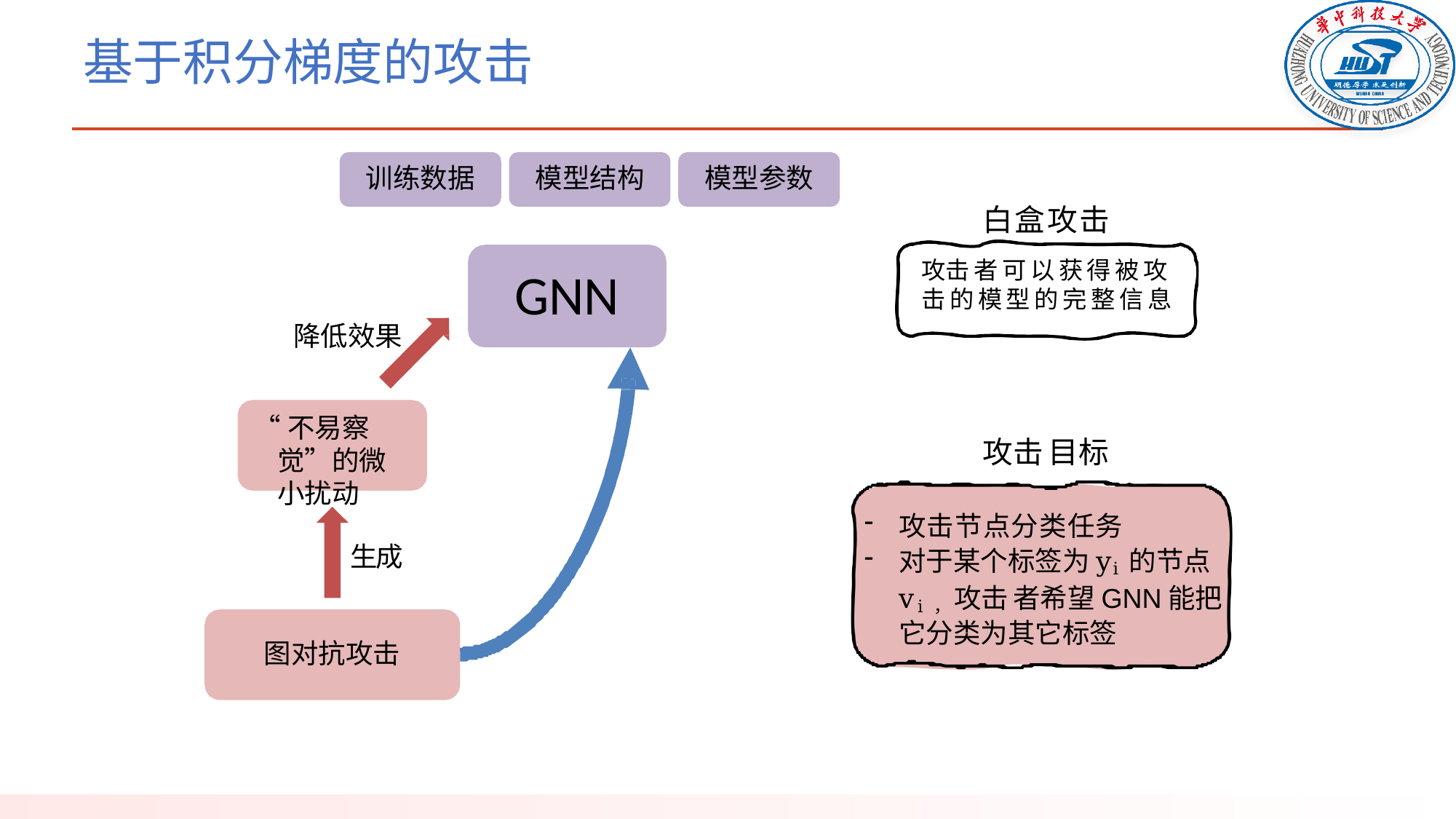

# 基于积分梯度的攻击

训练数据
模型结构
模型参数
白盒攻击
攻击者可以获得被攻击的模型的完整信息

GNN

降低效果

“不易察觉”的微小扰动
攻击目标

攻击节点分类任务
对于某个标签为yi的节点vi，攻击者希望GNN能把它分类为其它标签
生成

图对抗攻击